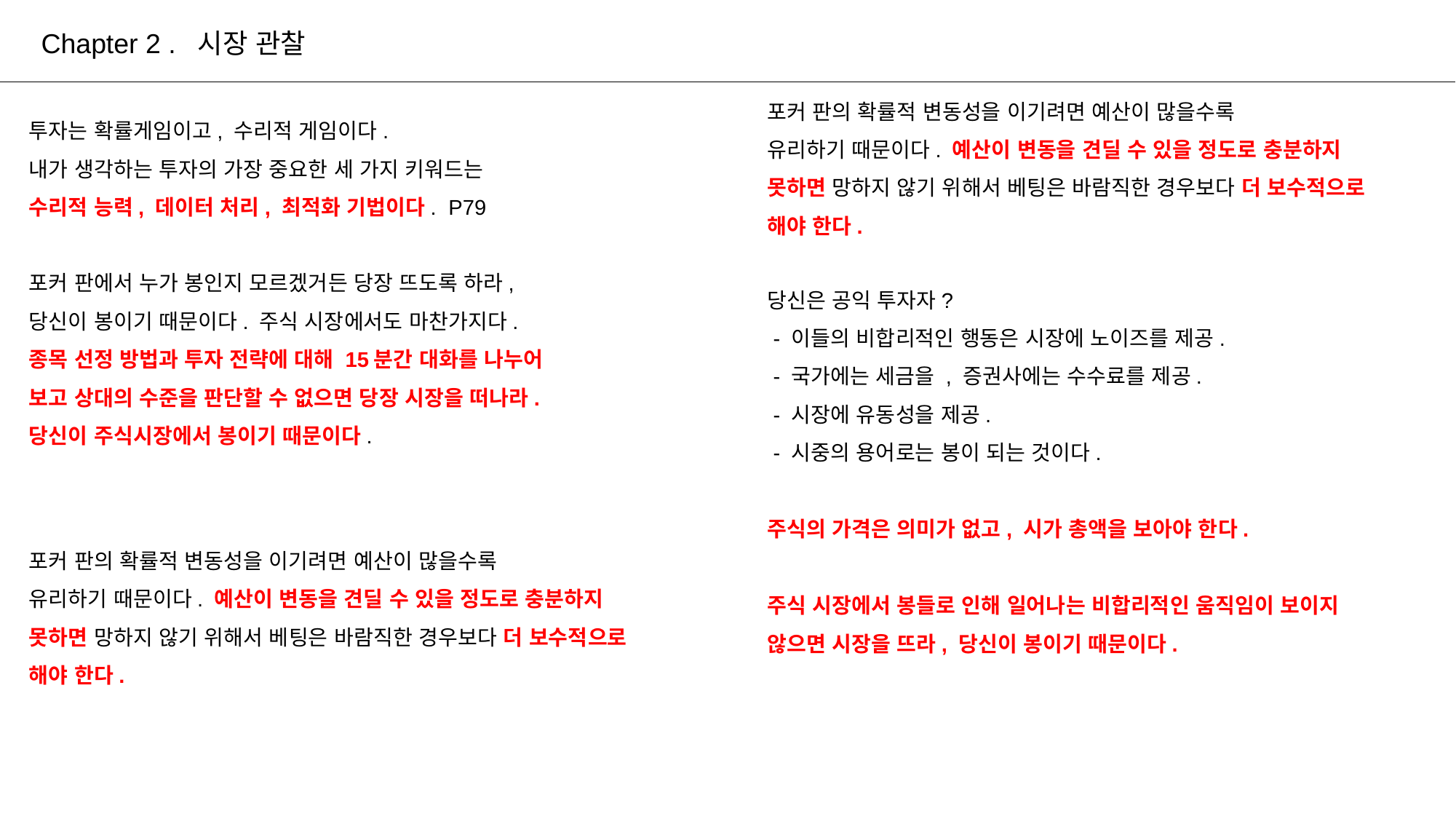

# Chapter 2 .  시장 관찰
포커 판의 확률적 변동성을 이기려면 예산이 많을수록
유리하기 때문이다. 예산이 변동을 견딜 수 있을 정도로 충분하지
못하면 망하지 않기 위해서 베팅은 바람직한 경우보다 더 보수적으로 해야 한다.
투자는 확률게임이고, 수리적 게임이다.
내가 생각하는 투자의 가장 중요한 세 가지 키워드는
수리적 능력, 데이터 처리, 최적화 기법이다.  P79
포커 판에서 누가 봉인지 모르겠거든 당장 뜨도록 하라,
당신이 봉이기 때문이다. 주식 시장에서도 마찬가지다.
종목 선정 방법과 투자 전략에 대해 15분간 대화를 나누어
보고 상대의 수준을 판단할 수 없으면 당장 시장을 떠나라.
당신이 주식시장에서 봉이기 때문이다.
당신은 공익 투자자?
 - 이들의 비합리적인 행동은 시장에 노이즈를 제공.
 - 국가에는 세금을 , 증권사에는 수수료를 제공.
 - 시장에 유동성을 제공.
 - 시중의 용어로는 봉이 되는 것이다.
주식의 가격은 의미가 없고, 시가 총액을 보아야 한다.

주식 시장에서 봉들로 인해 일어나는 비합리적인 움직임이 보이지 않으면 시장을 뜨라, 당신이 봉이기 때문이다.
포커 판의 확률적 변동성을 이기려면 예산이 많을수록
유리하기 때문이다. 예산이 변동을 견딜 수 있을 정도로 충분하지
못하면 망하지 않기 위해서 베팅은 바람직한 경우보다 더 보수적으로 해야 한다.